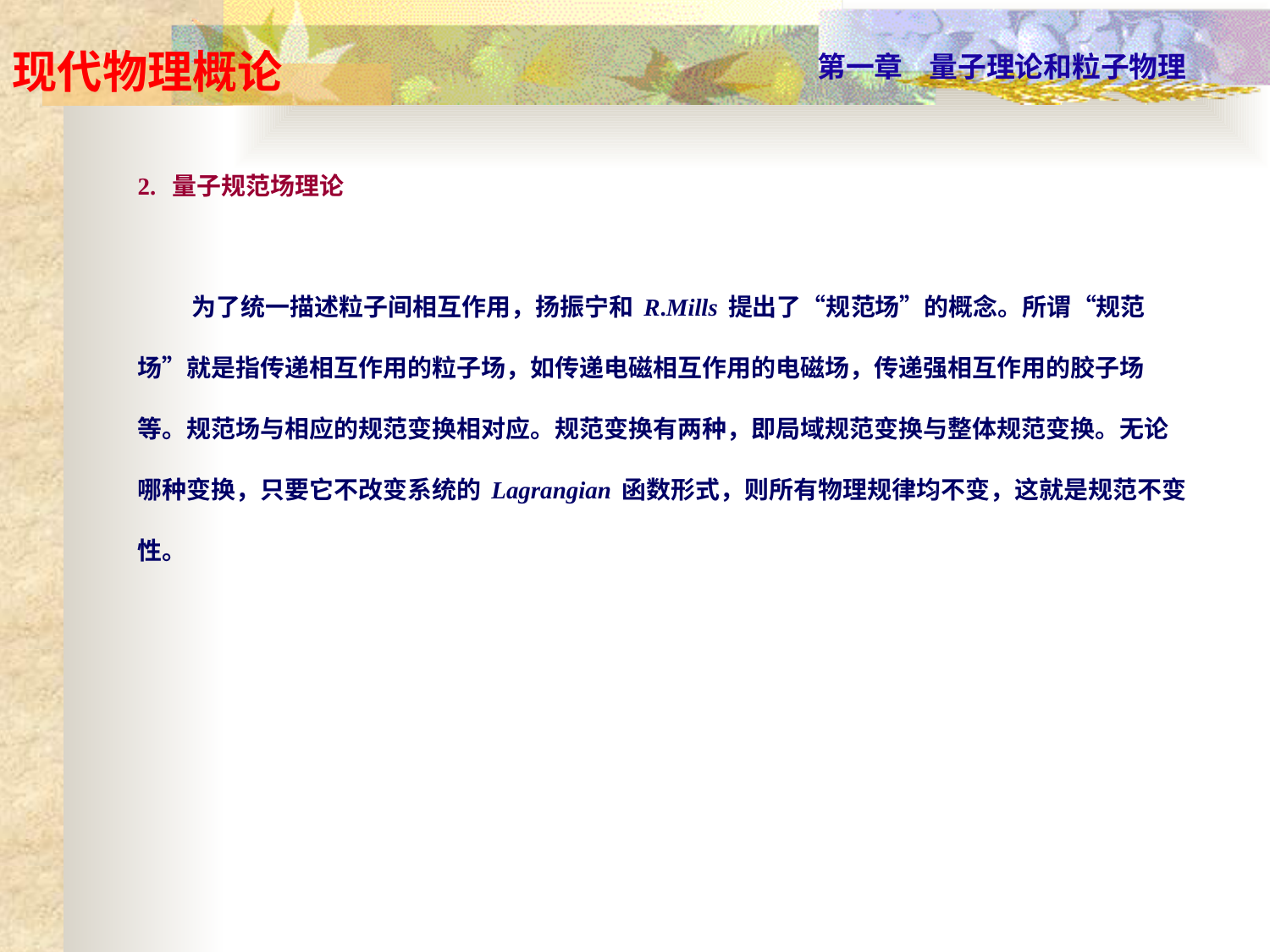

2. 量子规范场理论

        为了统一描述粒子间相互作用，扬振宁和R.Mills提出了“规范场”的概念。所谓“规范场”就是指传递相互作用的粒子场，如传递电磁相互作用的电磁场，传递强相互作用的胶子场等。规范场与相应的规范变换相对应。规范变换有两种，即局域规范变换与整体规范变换。无论哪种变换，只要它不改变系统的Lagrangian函数形式，则所有物理规律均不变，这就是规范不变性。